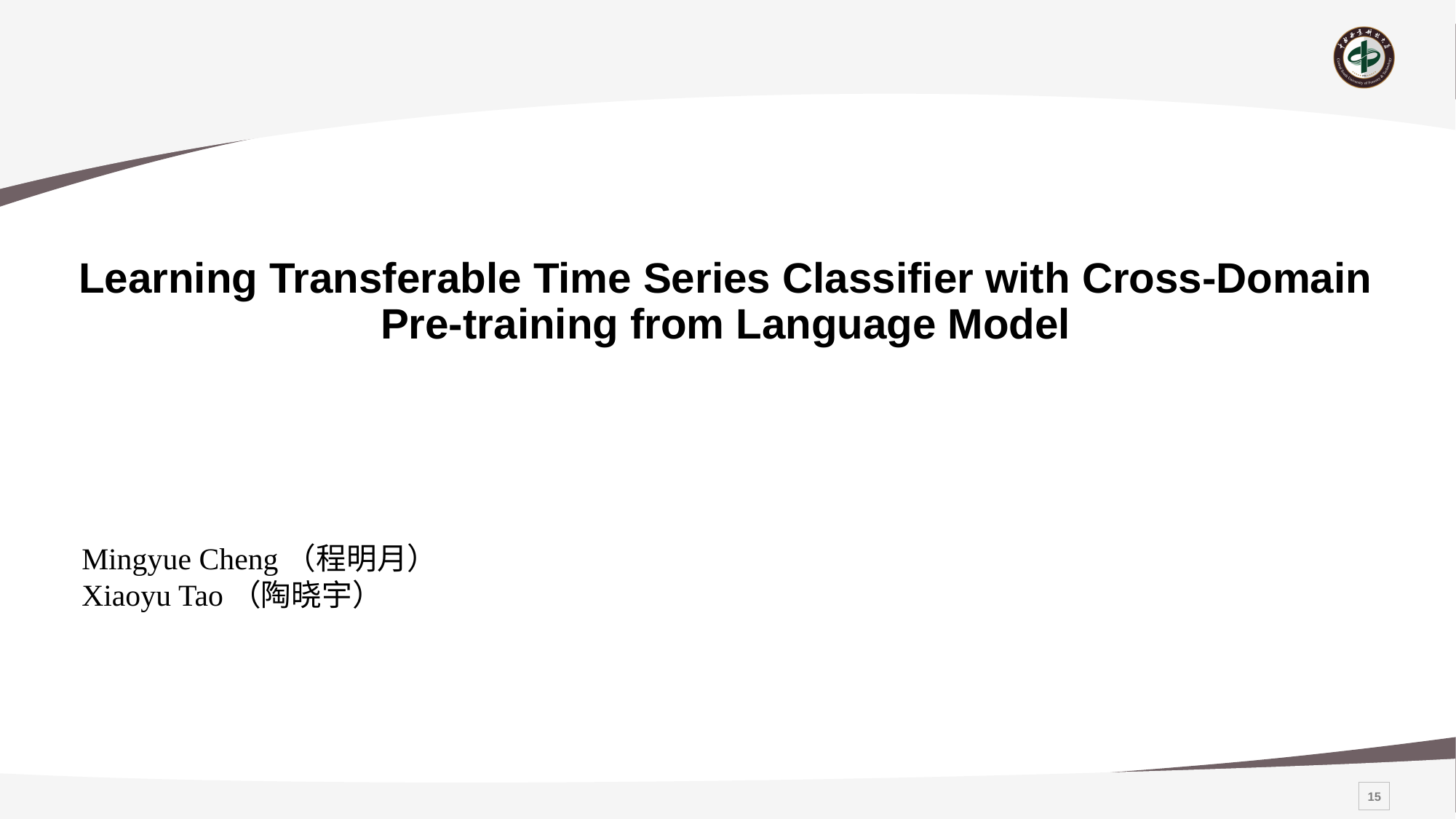

# Learning Transferable Time Series Classifier with Cross-Domain Pre-training from Language Model
Mingyue Cheng（程明月）
Xiaoyu Tao（陶晓宇）